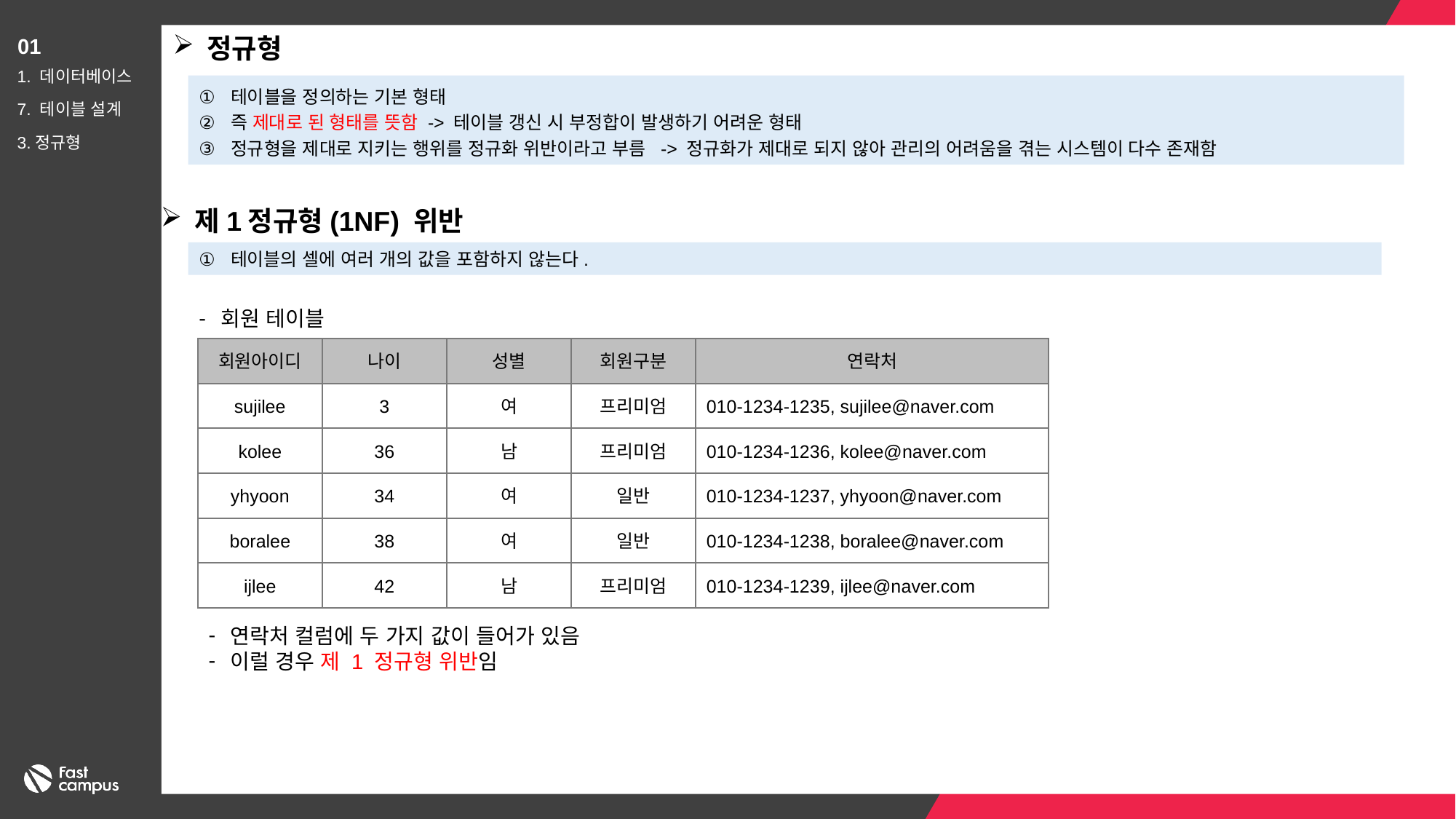

정규형
01
1. 데이터베이스
7. 테이블 설계
3.정규형
테이블을 정의하는 기본 형태
즉 제대로 된 형태를 뜻함 -> 테이블 갱신 시 부정합이 발생하기 어려운 형태
정규형을 제대로 지키는 행위를 정규화 위반이라고 부름  -> 정규화가 제대로 되지 않아 관리의 어려움을 겪는 시스템이 다수 존재함
제1정규형(1NF) 위반
테이블의 셀에 여러 개의 값을 포함하지 않는다.
회원 테이블
회원아이디
나이
성별
회원구분
연락처
프리미엄
010-1234-1235, sujilee@naver.com
여
sujilee
3
남
프리미엄
010-1234-1236, kolee@naver.com
kolee
36
일반
010-1234-1237, yhyoon@naver.com
여
yhyoon
34
일반
010-1234-1238, boralee@naver.com
여
boralee
38
프리미엄
010-1234-1239, ijlee@naver.com
남
ijlee
42
연락처 컬럼에 두 가지 값이 들어가 있음
이럴 경우 제 1 정규형 위반임